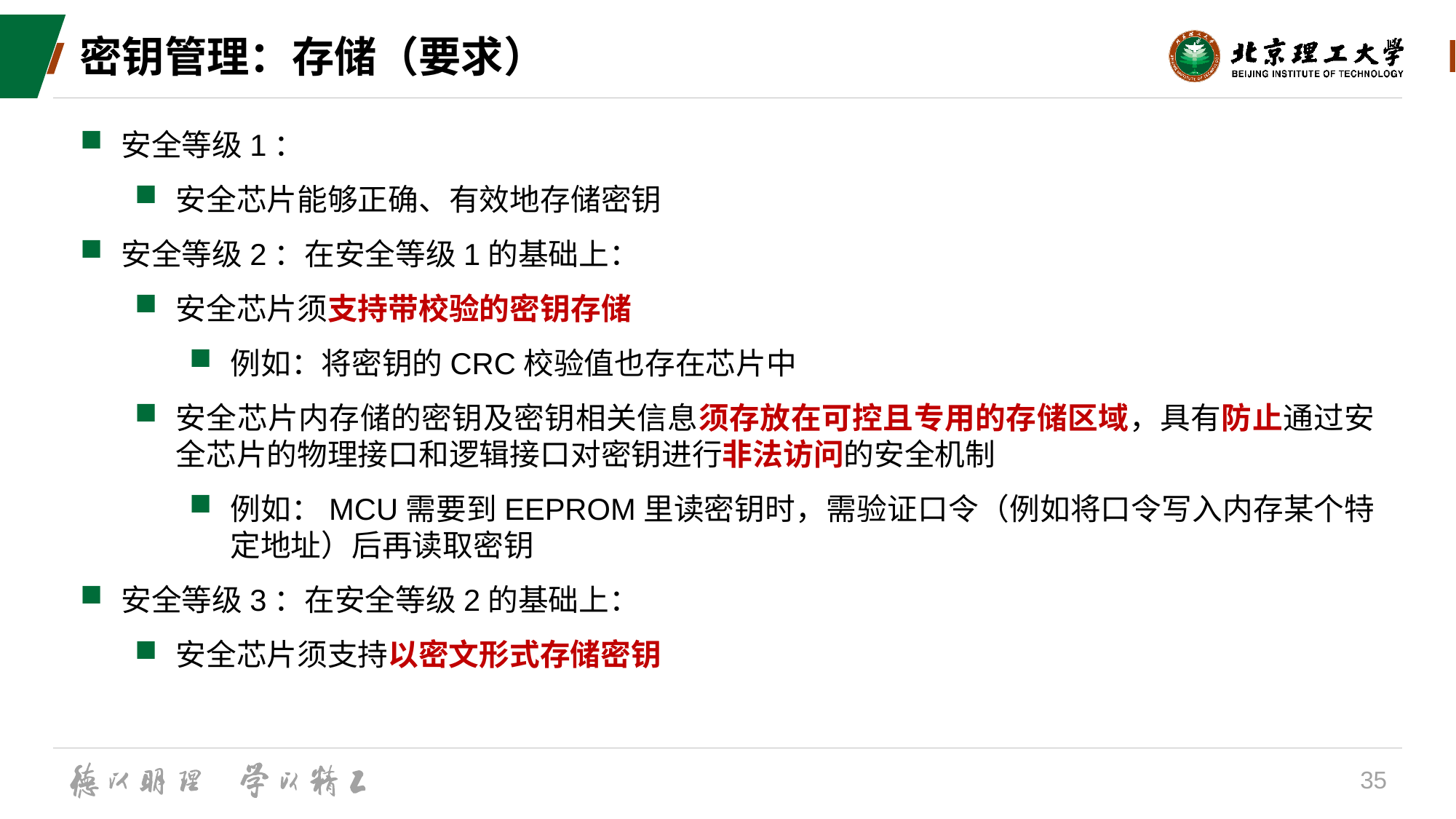

# 密钥管理：存储（要求）
安全等级1：
安全芯片能够正确、有效地存储密钥
安全等级2：在安全等级1的基础上：
安全芯片须支持带校验的密钥存储
例如：将密钥的CRC校验值也存在芯片中
安全芯片内存储的密钥及密钥相关信息须存放在可控且专用的存储区域，具有防止通过安全芯片的物理接口和逻辑接口对密钥进行非法访问的安全机制
例如：MCU需要到EEPROM里读密钥时，需验证口令（例如将口令写入内存某个特定地址）后再读取密钥
安全等级3：在安全等级2的基础上：
安全芯片须支持以密文形式存储密钥